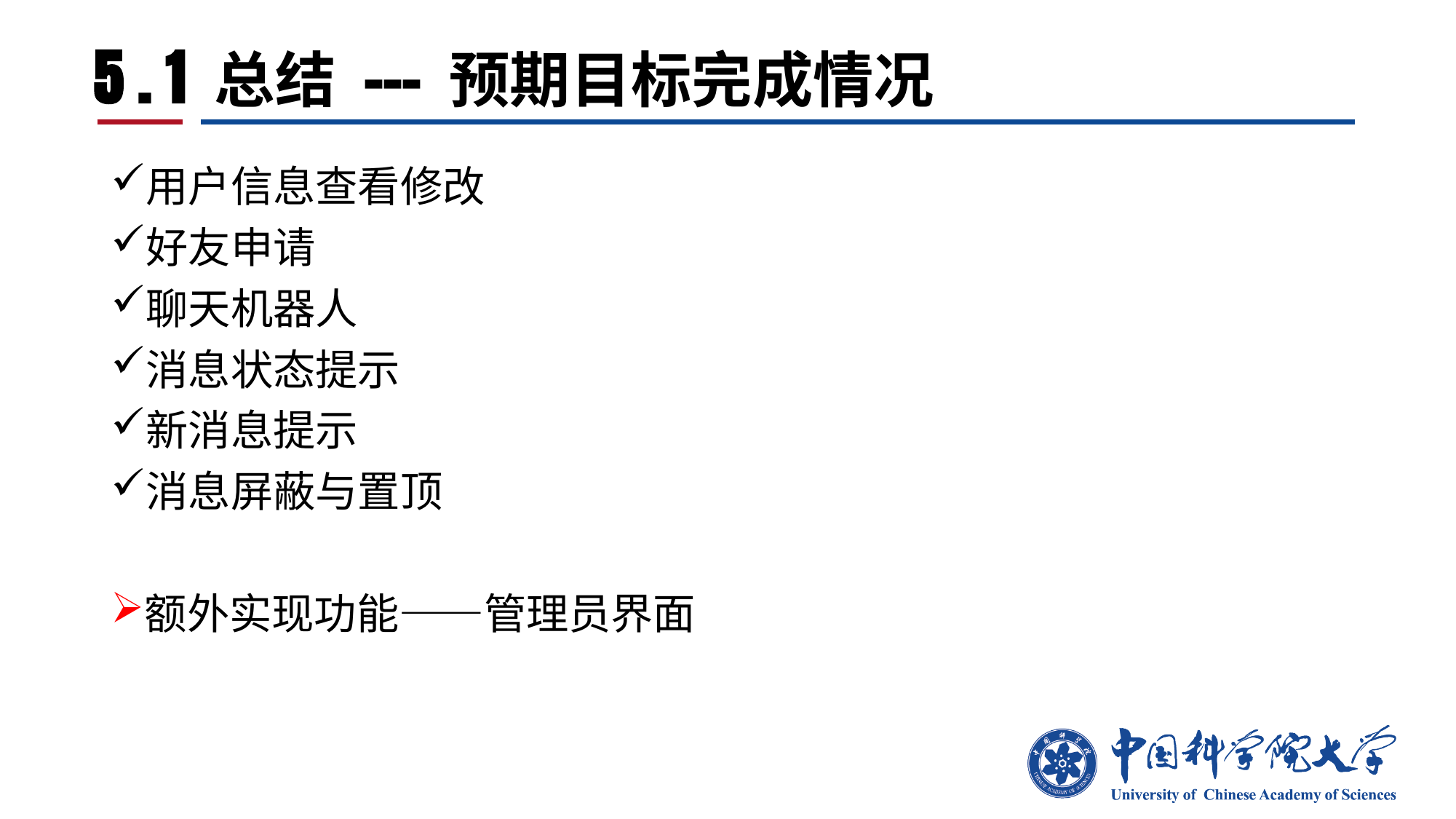

# 5 . 1 总结 --- 预期目标完成情况
用户信息查看修改
好友申请
聊天机器人
消息状态提示
新消息提示
消息屏蔽与置顶

额外实现功能——管理员界面